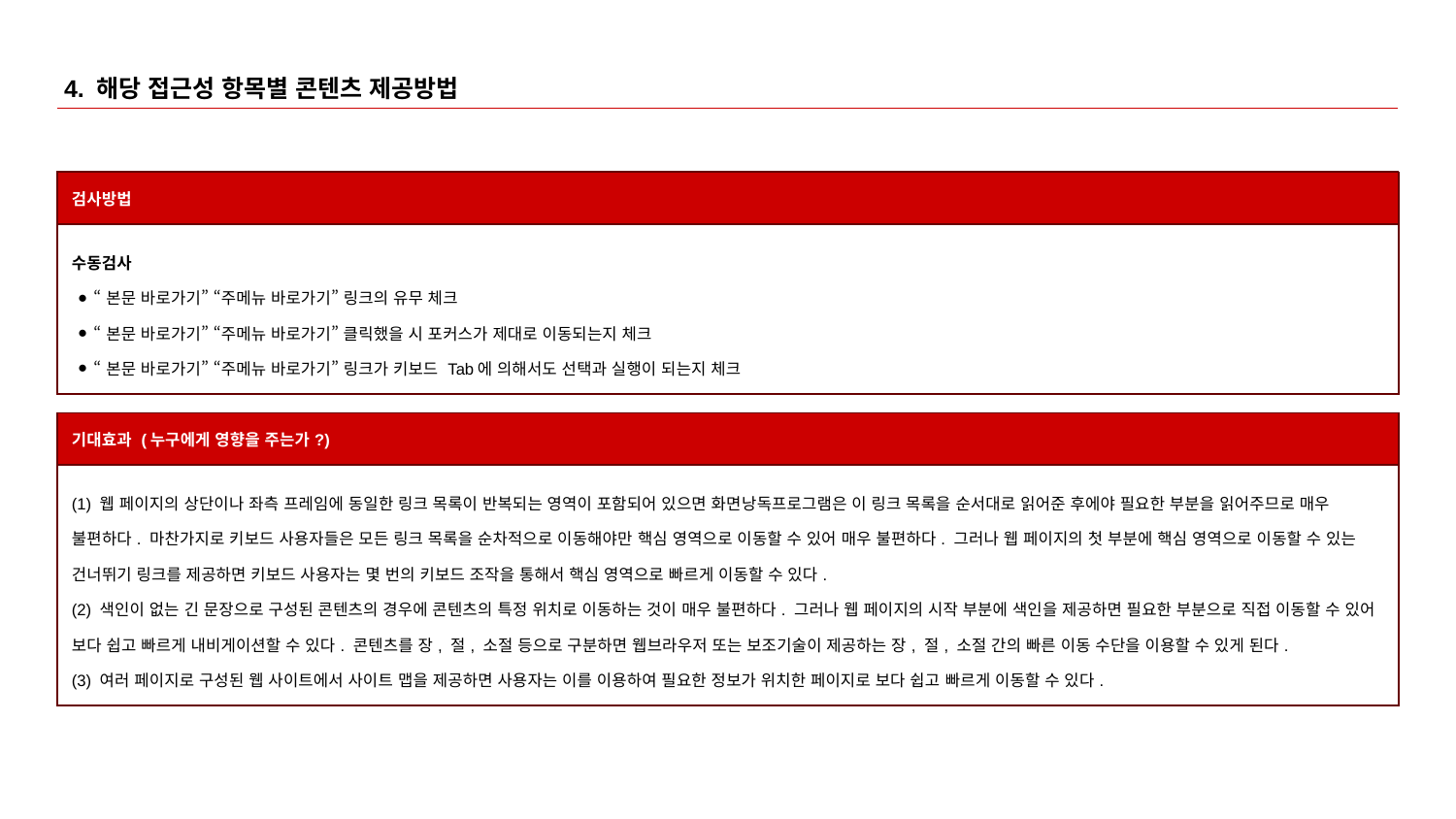

# 4. 해당 접근성 항목별 콘텐츠 제공방법
| 검사방법 |
| --- |
| 수동검사 “본문 바로가기” “주메뉴 바로가기” 링크의 유무 체크 “본문 바로가기” “주메뉴 바로가기” 클릭했을 시 포커스가 제대로 이동되는지 체크 “본문 바로가기” “주메뉴 바로가기” 링크가 키보드 Tab에 의해서도 선택과 실행이 되는지 체크 |
| 기대효과 (누구에게 영향을 주는가?) |
| --- |
| (1) 웹 페이지의 상단이나 좌측 프레임에 동일한 링크 목록이 반복되는 영역이 포함되어 있으면 화면낭독프로그램은 이 링크 목록을 순서대로 읽어준 후에야 필요한 부분을 읽어주므로 매우 불편하다. 마찬가지로 키보드 사용자들은 모든 링크 목록을 순차적으로 이동해야만 핵심 영역으로 이동할 수 있어 매우 불편하다. 그러나 웹 페이지의 첫 부분에 핵심 영역으로 이동할 수 있는 건너뛰기 링크를 제공하면 키보드 사용자는 몇 번의 키보드 조작을 통해서 핵심 영역으로 빠르게 이동할 수 있다. (2) 색인이 없는 긴 문장으로 구성된 콘텐츠의 경우에 콘텐츠의 특정 위치로 이동하는 것이 매우 불편하다. 그러나 웹 페이지의 시작 부분에 색인을 제공하면 필요한 부분으로 직접 이동할 수 있어 보다 쉽고 빠르게 내비게이션할 수 있다. 콘텐츠를 장, 절, 소절 등으로 구분하면 웹브라우저 또는 보조기술이 제공하는 장, 절, 소절 간의 빠른 이동 수단을 이용할 수 있게 된다. (3) 여러 페이지로 구성된 웹 사이트에서 사이트 맵을 제공하면 사용자는 이를 이용하여 필요한 정보가 위치한 페이지로 보다 쉽고 빠르게 이동할 수 있다. |